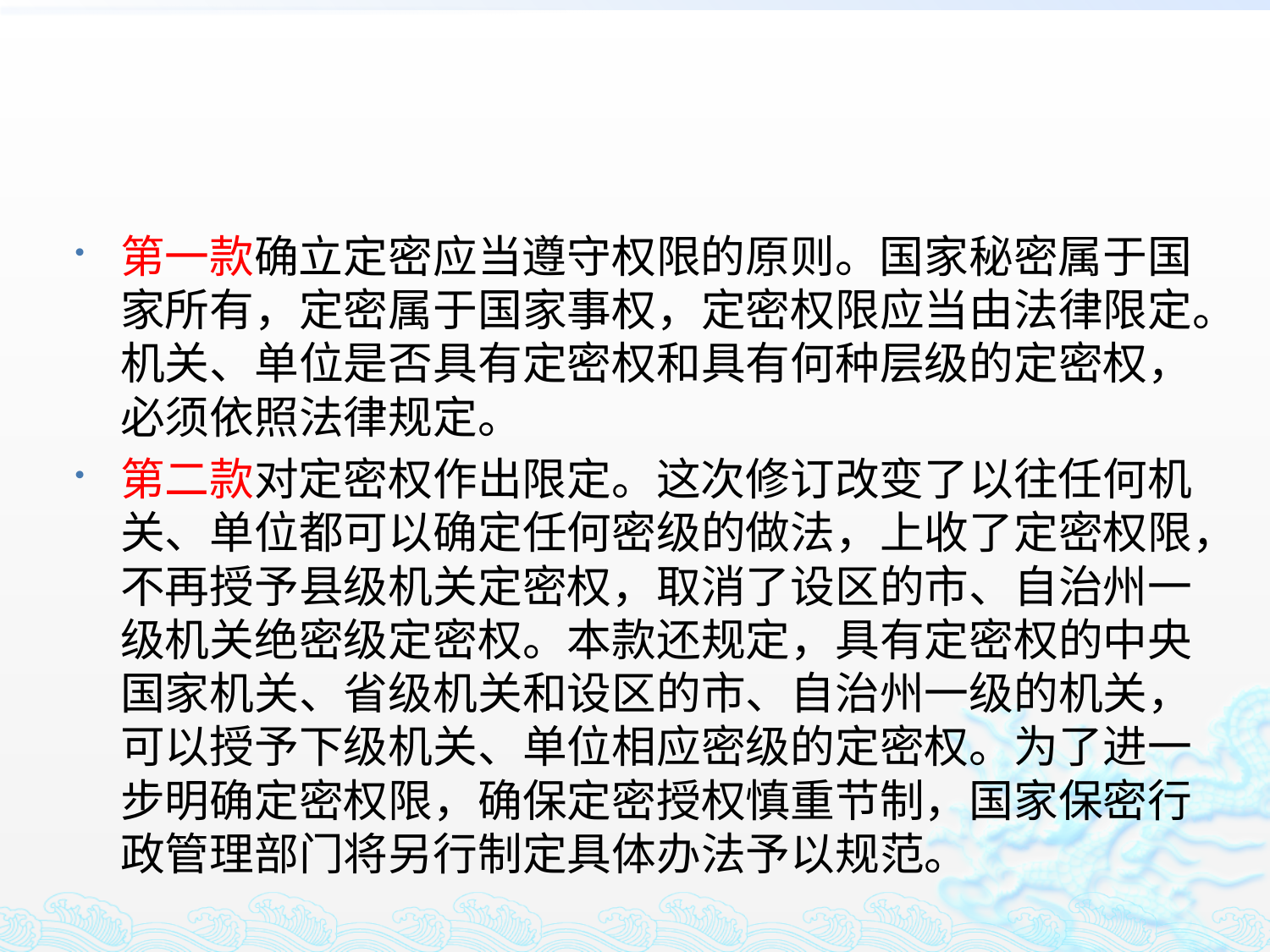

#
第一款确立定密应当遵守权限的原则。国家秘密属于国家所有，定密属于国家事权，定密权限应当由法律限定。机关、单位是否具有定密权和具有何种层级的定密权，必须依照法律规定。
第二款对定密权作出限定。这次修订改变了以往任何机关、单位都可以确定任何密级的做法，上收了定密权限，不再授予县级机关定密权，取消了设区的市、自治州一级机关绝密级定密权。本款还规定，具有定密权的中央国家机关、省级机关和设区的市、自治州一级的机关，可以授予下级机关、单位相应密级的定密权。为了进一步明确定密权限，确保定密授权慎重节制，国家保密行政管理部门将另行制定具体办法予以规范。